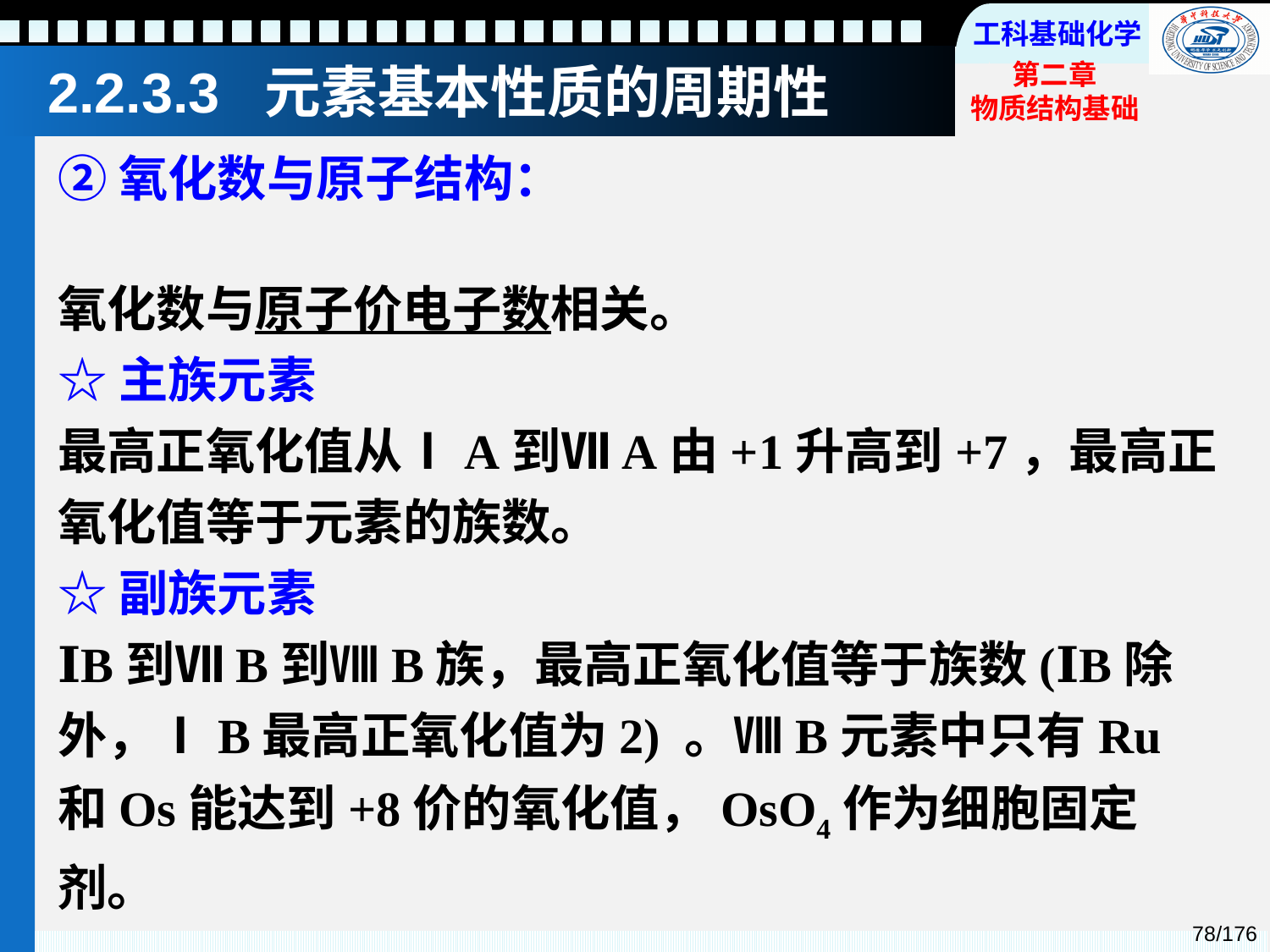

# 2.2.3.3  元素基本性质的周期性
②氧化数与原子结构：

氧化数与原子价电子数相关。
☆主族元素
最高正氧化值从ⅠA到ⅦA由+1升高到+7，最高正氧化值等于元素的族数。
☆副族元素
ⅠB到ⅦB到ⅧB族，最高正氧化值等于族数(ⅠB除外，ⅠB最高正氧化值为2) 。ⅧB元素中只有Ru和Os能达到+8价的氧化值，OsO4作为细胞固定剂。